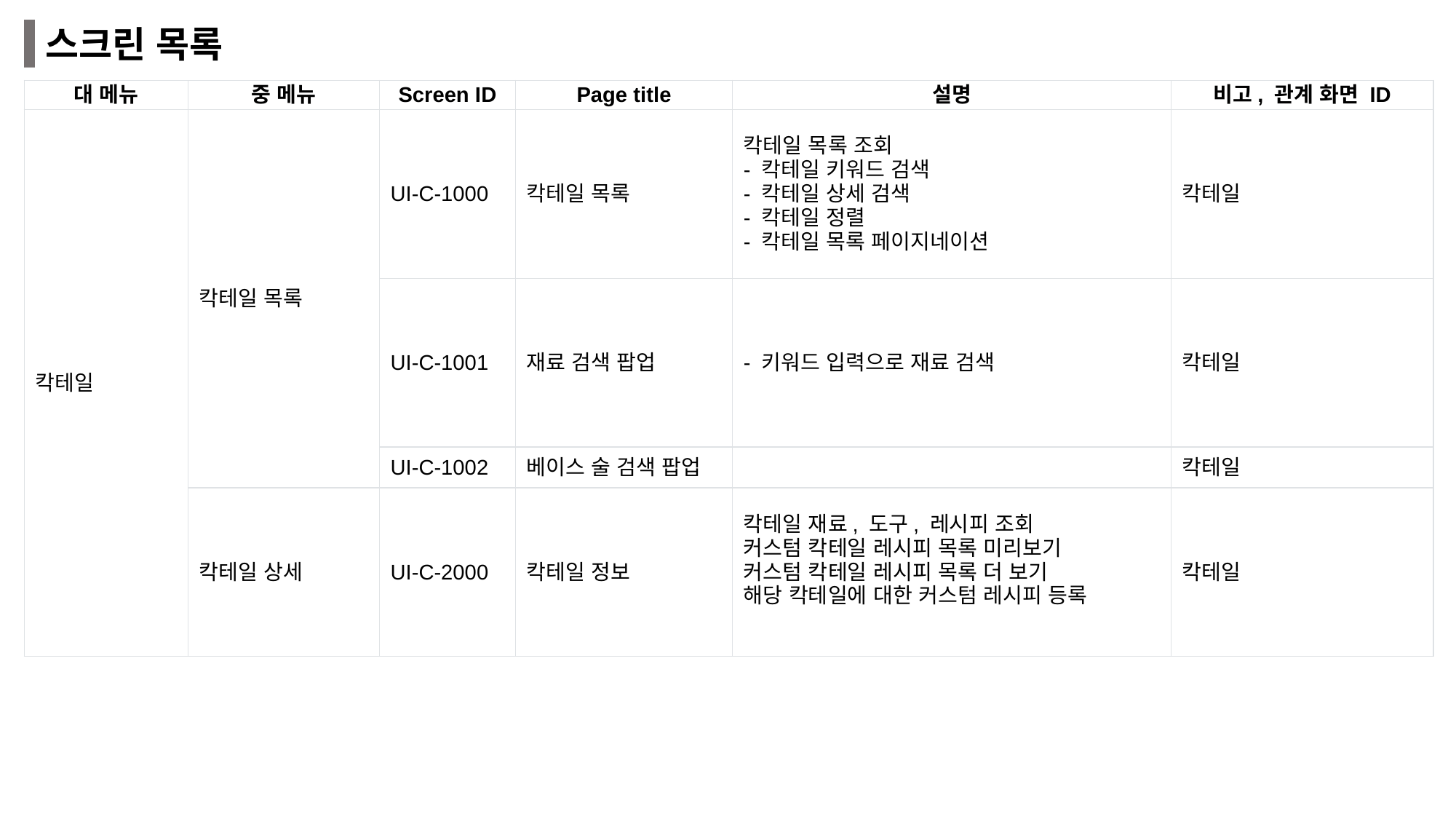

스크린 목록

| 대 메뉴 | 중 메뉴 | Screen ID | Page title | 설명 | 비고, 관계 화면 ID |
| --- | --- | --- | --- | --- | --- |
| 칵테일 | 칵테일 목록 | UI-C-1000 | 칵테일 목록 | 칵테일 목록 조회 - 칵테일 키워드 검색 - 칵테일 상세 검색 - 칵테일 정렬 - 칵테일 목록 페이지네이션 | 칵테일 |
|  |  | UI-C-1001 | 재료 검색 팝업 | - 키워드 입력으로 재료 검색 | 칵테일 |
|  |  | UI-C-1002 | 베이스 술 검색 팝업 |  | 칵테일 |
|  | 칵테일 상세 | UI-C-2000 | 칵테일 정보 | 칵테일 재료, 도구, 레시피 조회 커스텀 칵테일 레시피 목록 미리보기 커스텀 칵테일 레시피 목록 더 보기 해당 칵테일에 대한 커스텀 레시피 등록 | 칵테일 |